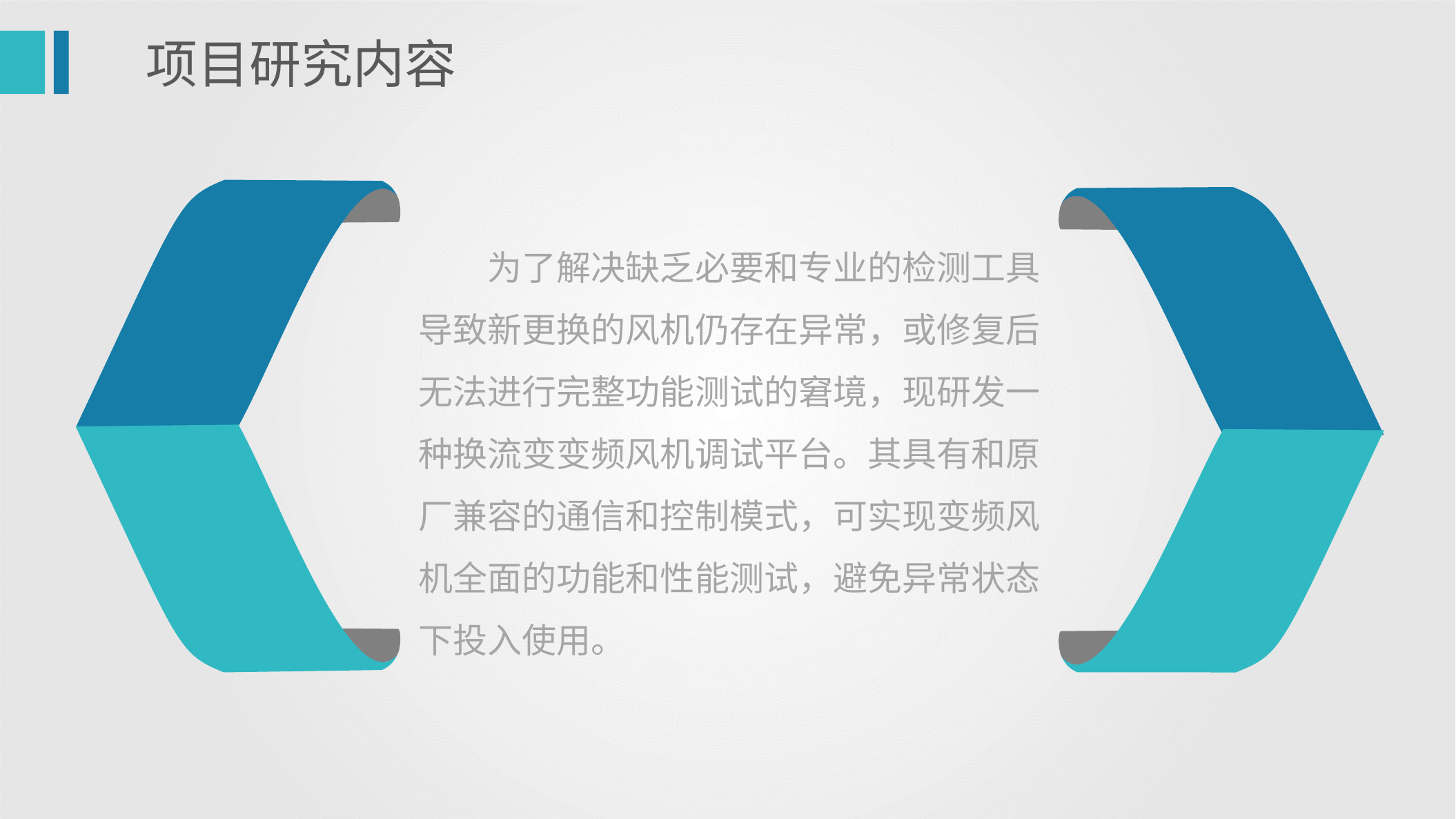

项目研究内容

为了解决缺乏必要和专业的检测工具导致新更换的风机仍存在异常，或修复后无法进行完整功能测试的窘境，现研发一种换流变变频风机调试平台。其具有和原厂兼容的通信和控制模式，可实现变频风机全面的功能和性能测试，避免异常状态下投入使用。